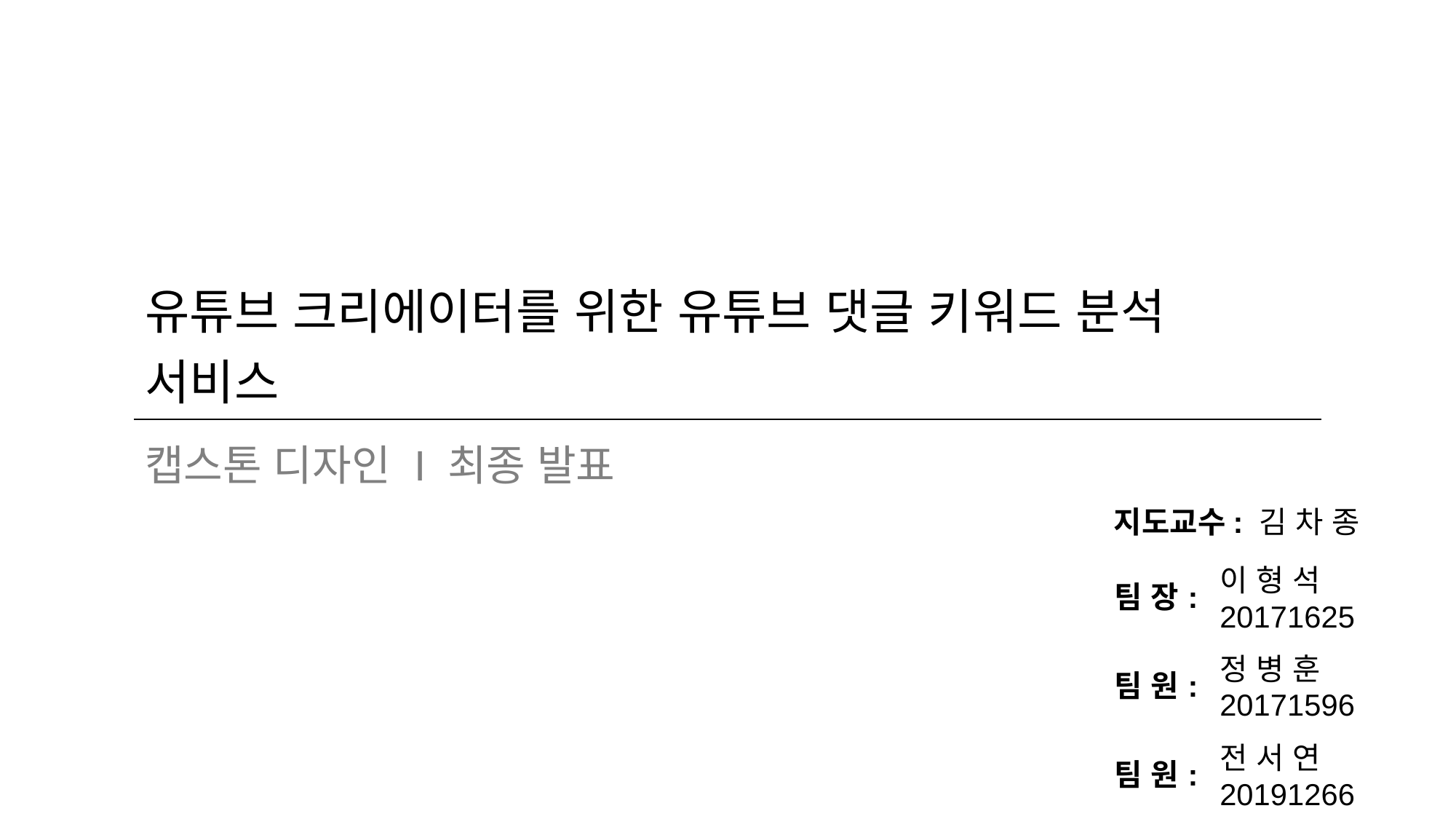

| 유튜브 크리에이터를 위한 유튜브 댓글 키워드 분석 서비스 |
| --- |
| 캡스톤 디자인 I 최종 발표 |
지도교수: 김 차 종
|  |  |
| --- | --- |
| 팀 장: | 이 형 석 20171625 |
| 팀 원: | 정 병 훈 20171596 |
| 팀 원: | 전 서 연 20191266 |